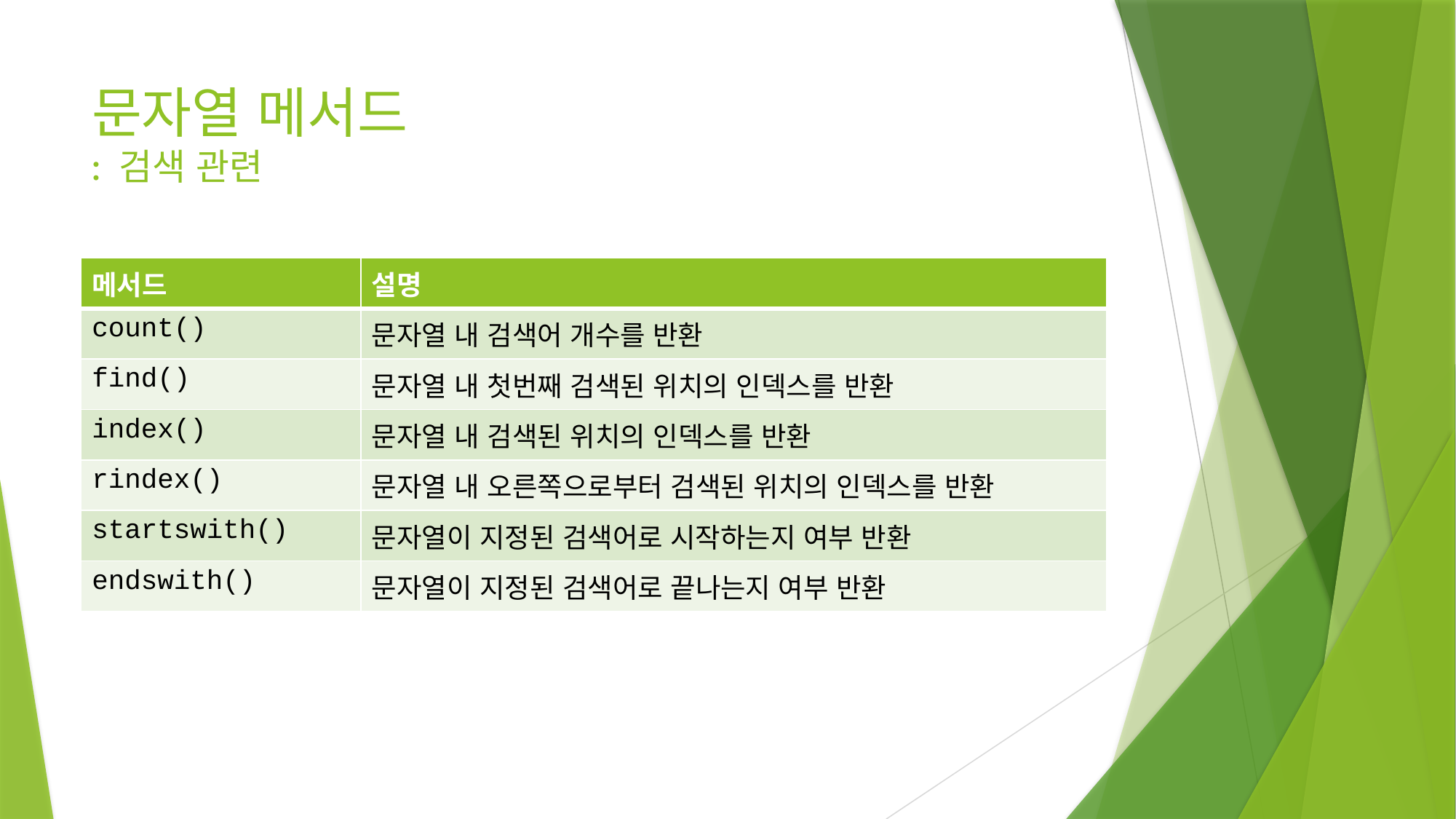

# 문자열 메서드 : 검색 관련
| 메서드 | 설명 |
| --- | --- |
| count() | 문자열 내 검색어 개수를 반환 |
| find() | 문자열 내 첫번째 검색된 위치의 인덱스를 반환 |
| index() | 문자열 내 검색된 위치의 인덱스를 반환 |
| rindex() | 문자열 내 오른쪽으로부터 검색된 위치의 인덱스를 반환 |
| startswith() | 문자열이 지정된 검색어로 시작하는지 여부 반환 |
| endswith() | 문자열이 지정된 검색어로 끝나는지 여부 반환 |